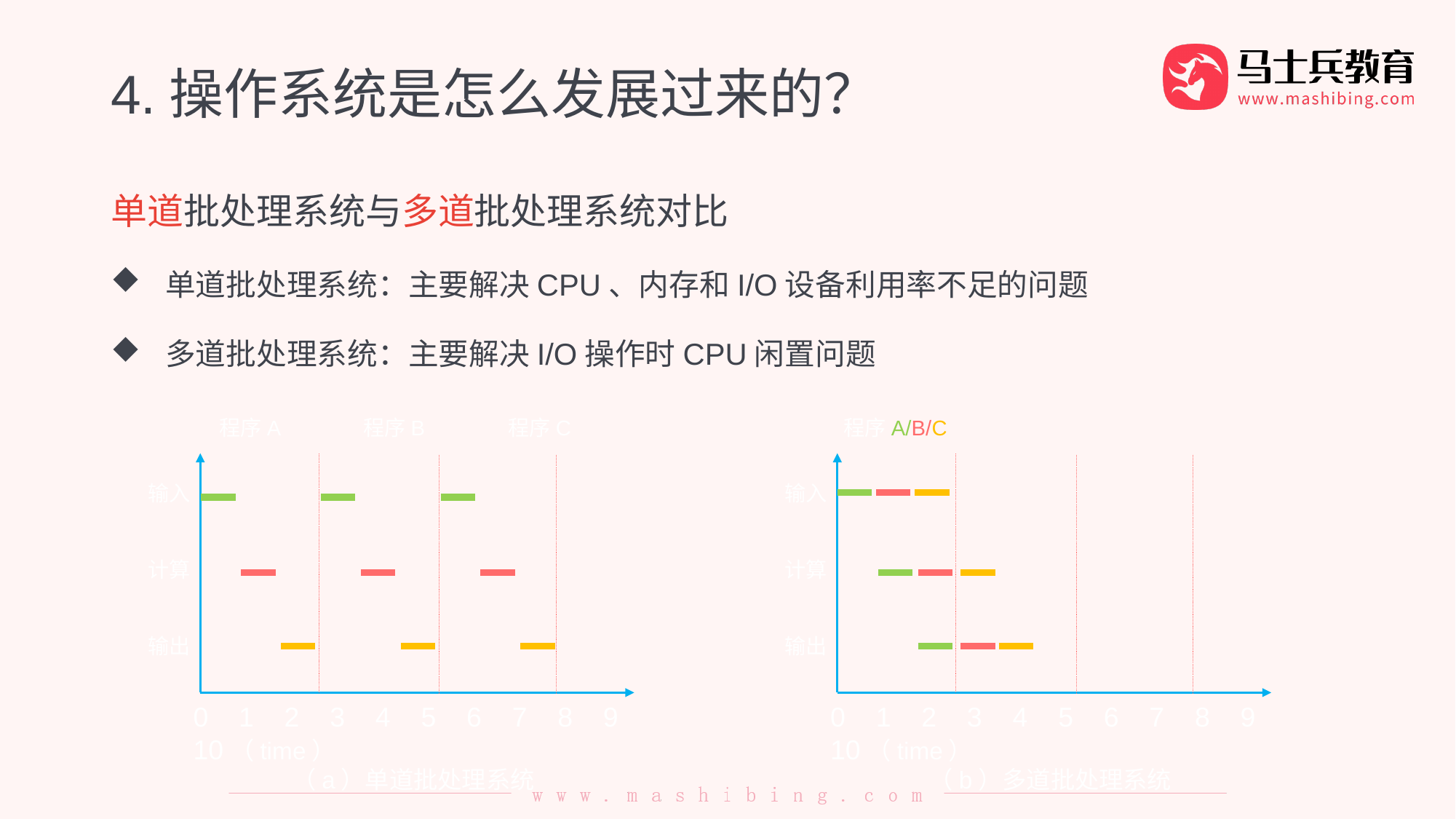

# 4.操作系统是怎么发展过来的？
单道批处理系统与多道批处理系统对比
单道批处理系统：主要解决CPU、内存和I/O设备利用率不足的问题
多道批处理系统：主要解决I/O操作时CPU闲置问题
程序A/B/C
输入

计算

输出
0    1    2    3    4    5    6    7    8    9    10（time）
                 （b）多道批处理系统
程序A             程序B             程序C
输入

计算

输出
0    1    2    3    4    5    6    7    8    9    10（time）
                 （a）单道批处理系统